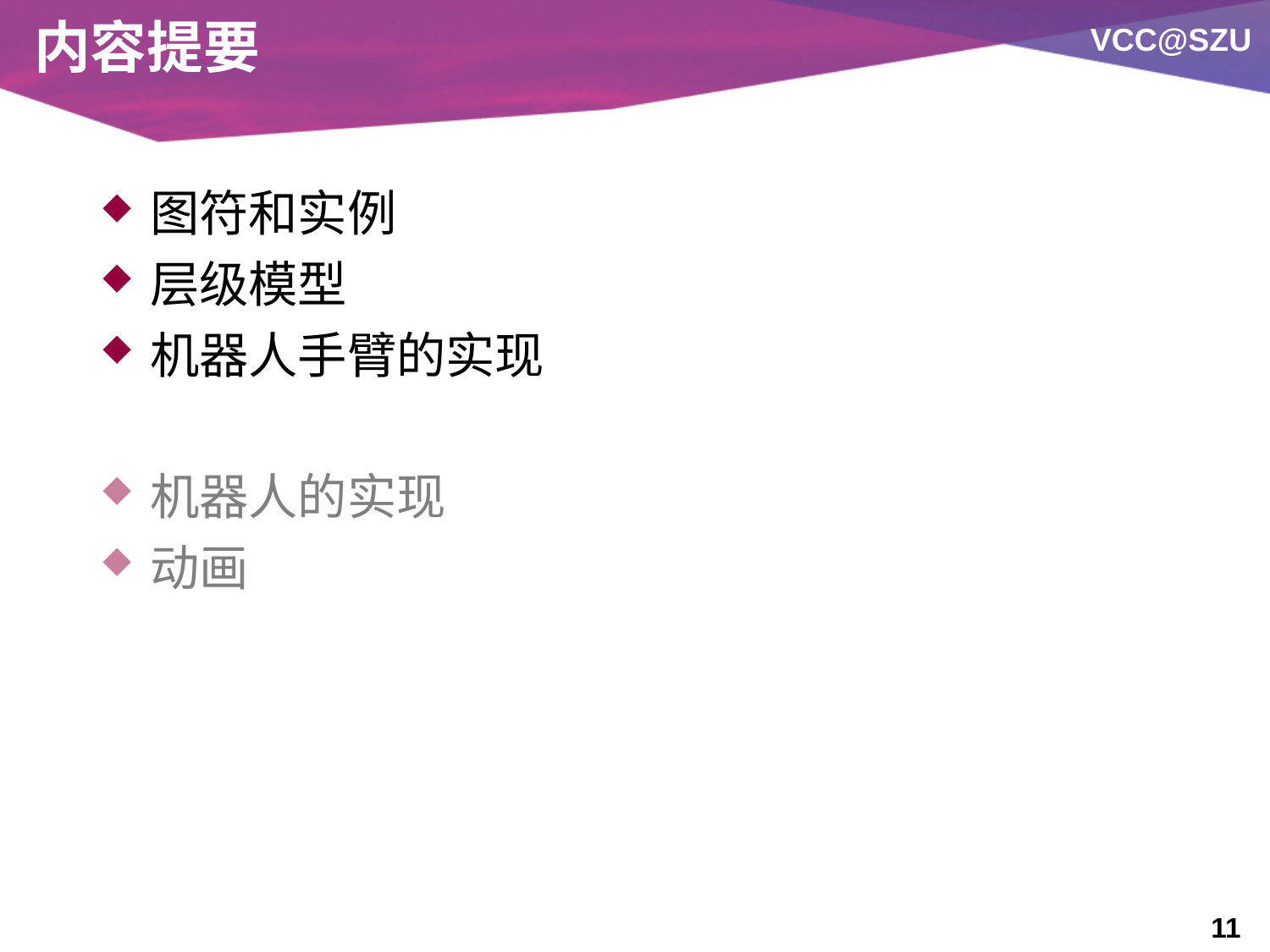

# 内容提要
图符和实例
层级模型
机器人手臂的实现

机器人的实现
动画

11